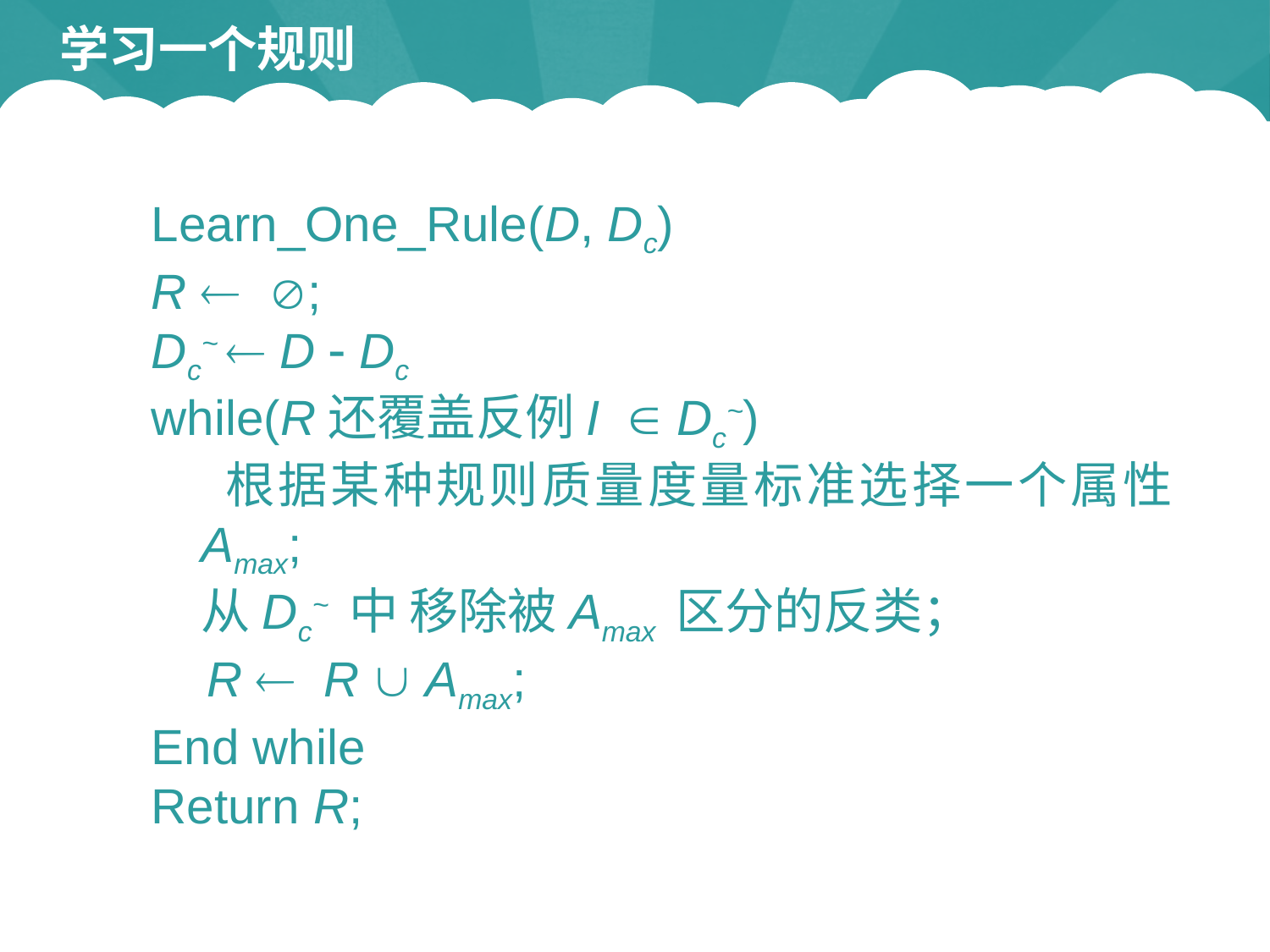

# 学习一个规则
Learn_One_Rule(D, Dc)
R ←  ∅;
Dc~ ← D − Dc
while(R还覆盖反例I  ∈ Dc~)
    根据某种规则质量度量标准选择一个属性Amax;
	从Dc~ 中 移除被Amax 区分的反类；
    R ←  R ∪ Amax;
End while
Return R;